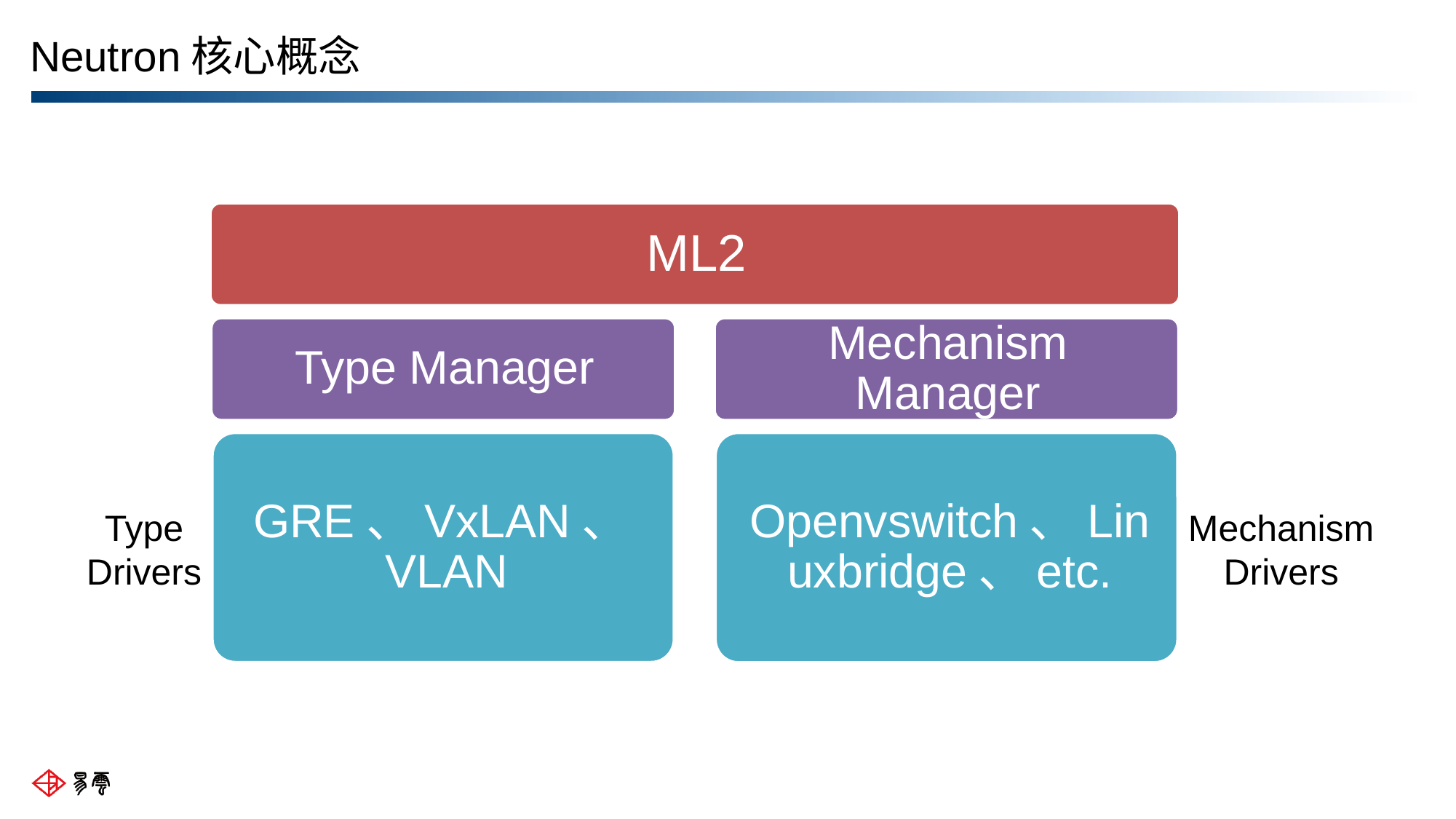

Neutron核心概念
ML2
Type Manager
GRE、VxLAN、VLAN
Mechanism Manager
Openvswitch、Linuxbridge、etc.
Type
Drivers
Mechanism
Drivers